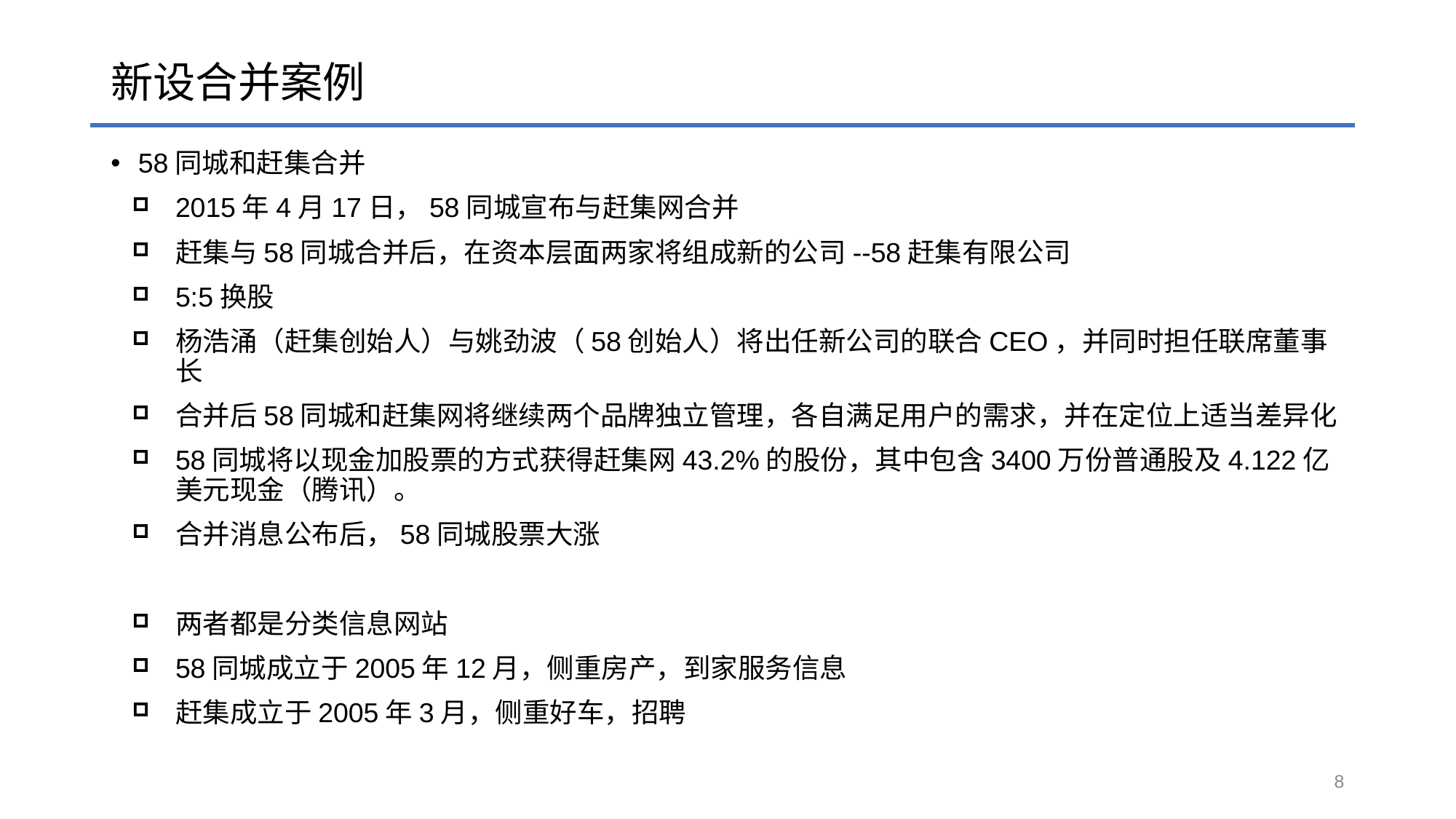

# 新设合并案例
58同城和赶集合并
2015年4月17日，58同城宣布与赶集网合并
赶集与58同城合并后，在资本层面两家将组成新的公司--58赶集有限公司
5:5换股
杨浩涌（赶集创始人）与姚劲波（58创始人）将出任新公司的联合CEO，并同时担任联席董事长
合并后58同城和赶集网将继续两个品牌独立管理，各自满足用户的需求，并在定位上适当差异化
58同城将以现金加股票的方式获得赶集网43.2%的股份，其中包含3400万份普通股及4.122亿美元现金（腾讯）。
合并消息公布后，58同城股票大涨

两者都是分类信息网站
58同城成立于2005年12月，侧重房产，到家服务信息
赶集成立于2005年3月，侧重好车，招聘
8